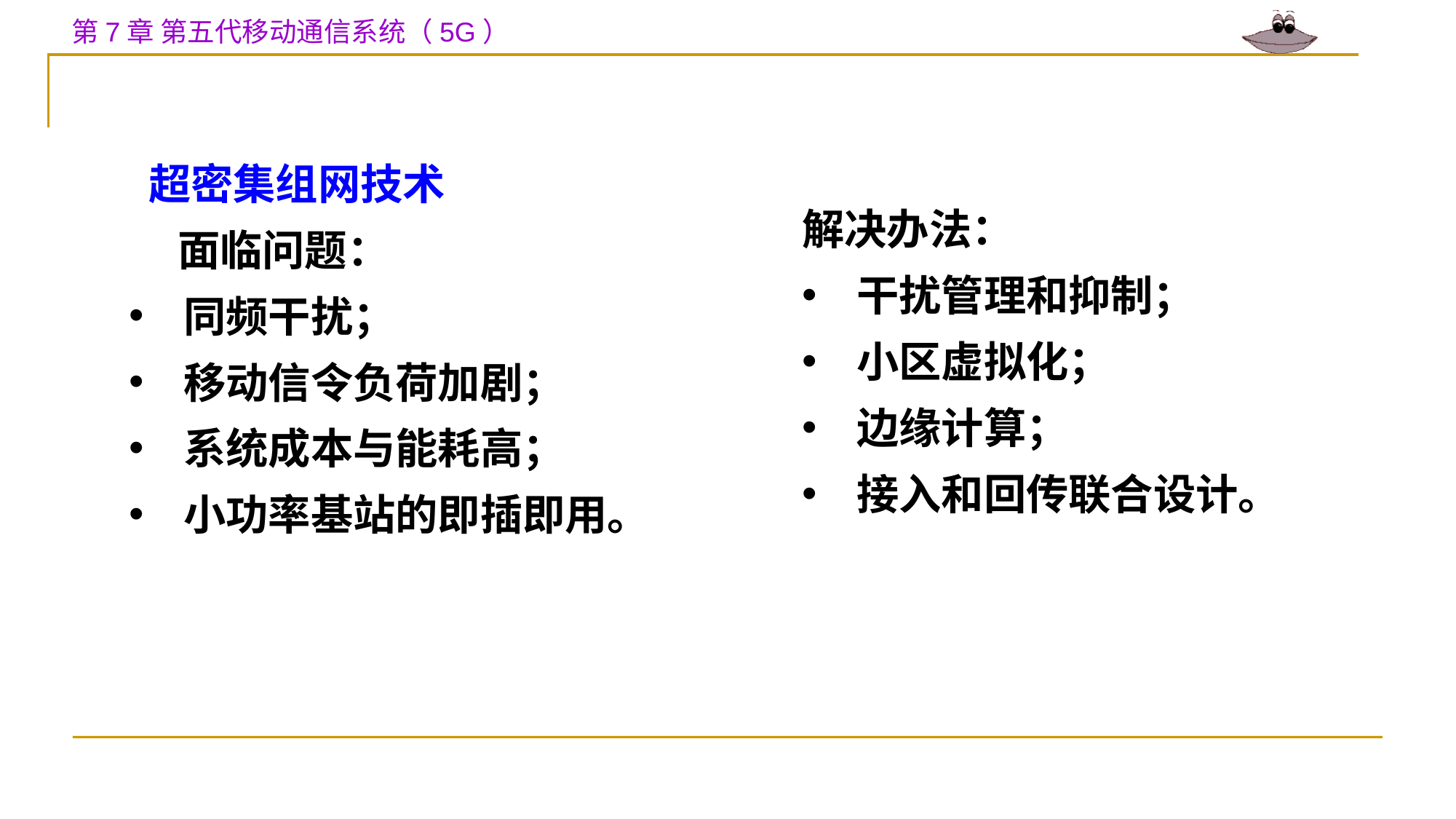

超密集组网技术
    面临问题：
同频干扰；
移动信令负荷加剧；
系统成本与能耗高；
小功率基站的即插即用。

解决办法：
干扰管理和抑制；
小区虚拟化；
边缘计算；
接入和回传联合设计。